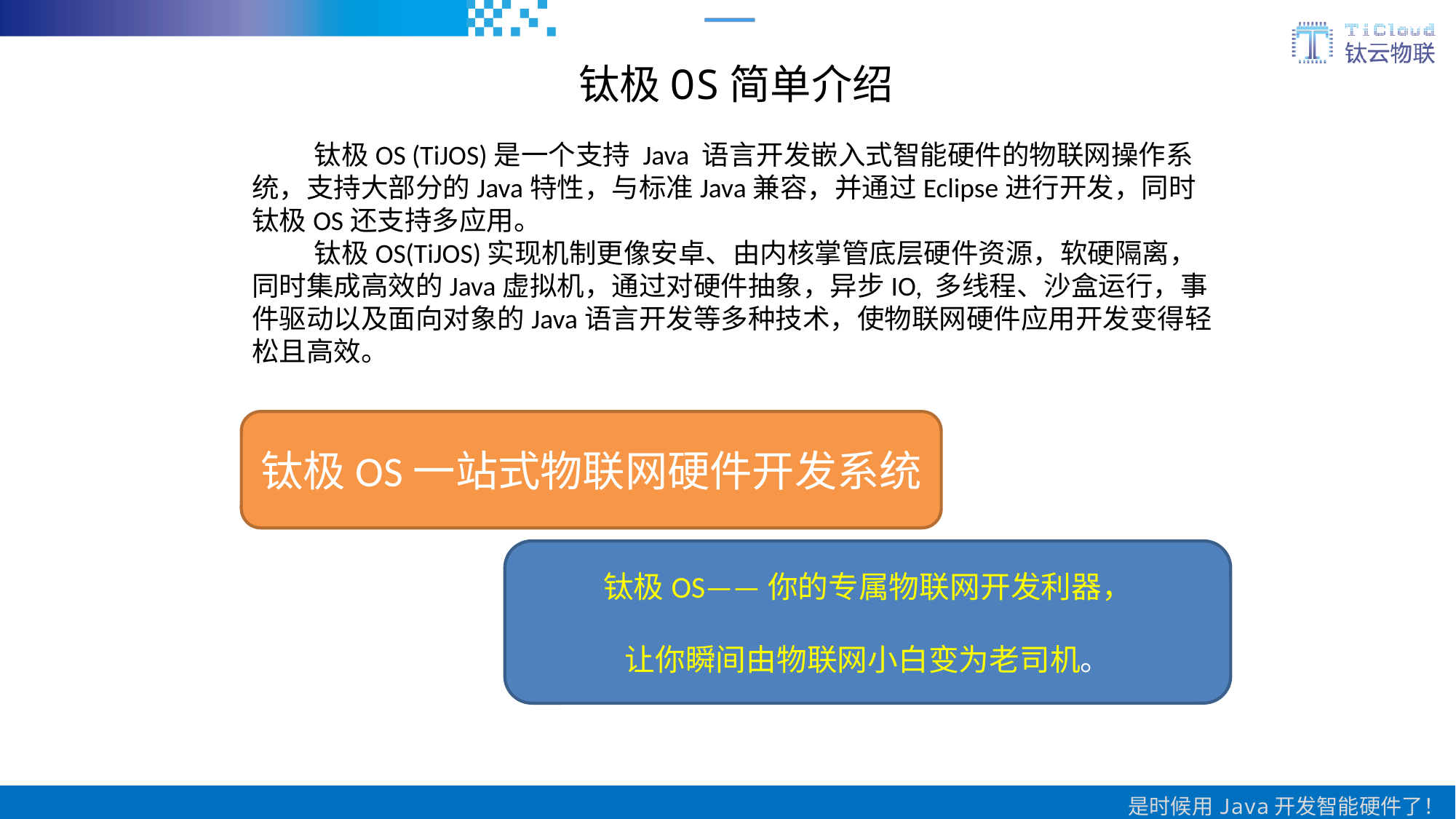

钛极OS简单介绍
         钛极OS (TiJOS)是一个支持 Java 语言开发嵌入式智能硬件的物联网操作系统，支持大部分的Java特性，与标准Java兼容，并通过Eclipse进行开发，同时钛极OS还支持多应用。
         钛极OS(TiJOS)实现机制更像安卓、由内核掌管底层硬件资源，软硬隔离，同时集成高效的Java虚拟机，通过对硬件抽象，异步IO, 多线程、沙盒运行，事件驱动以及面向对象的Java语言开发等多种技术，使物联网硬件应用开发变得轻松且高效。

钛极OS一站式物联网硬件开发系统
钛极OS——你的专属物联网开发利器，

让你瞬间由物联网小白变为老司机。